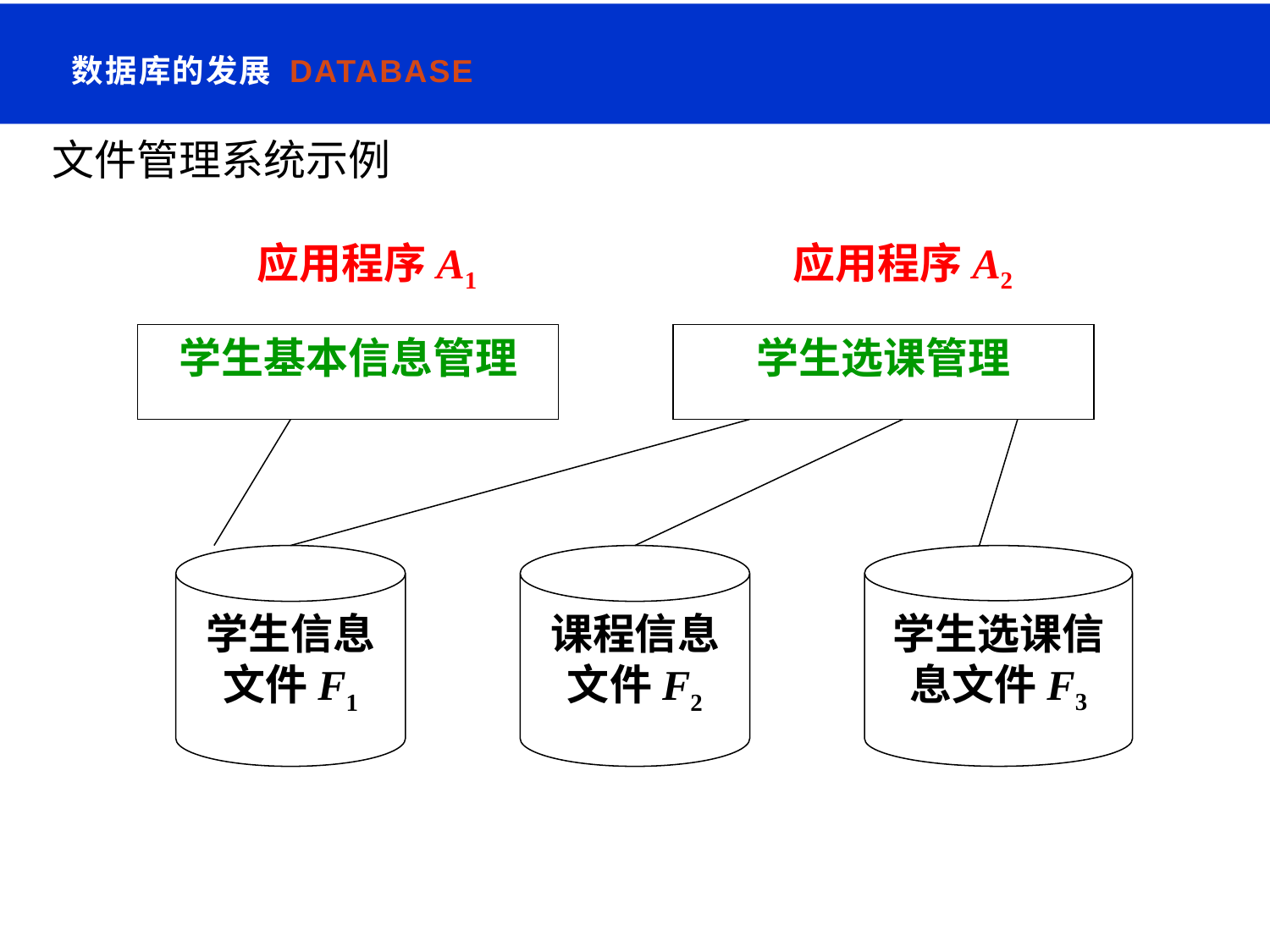

数据库的发展 Database
# 文件管理系统示例
应用程序A1
应用程序A2
学生基本信息管理
学生选课管理

学生信息文件F1
课程信息文件F2
学生选课信息文件F3